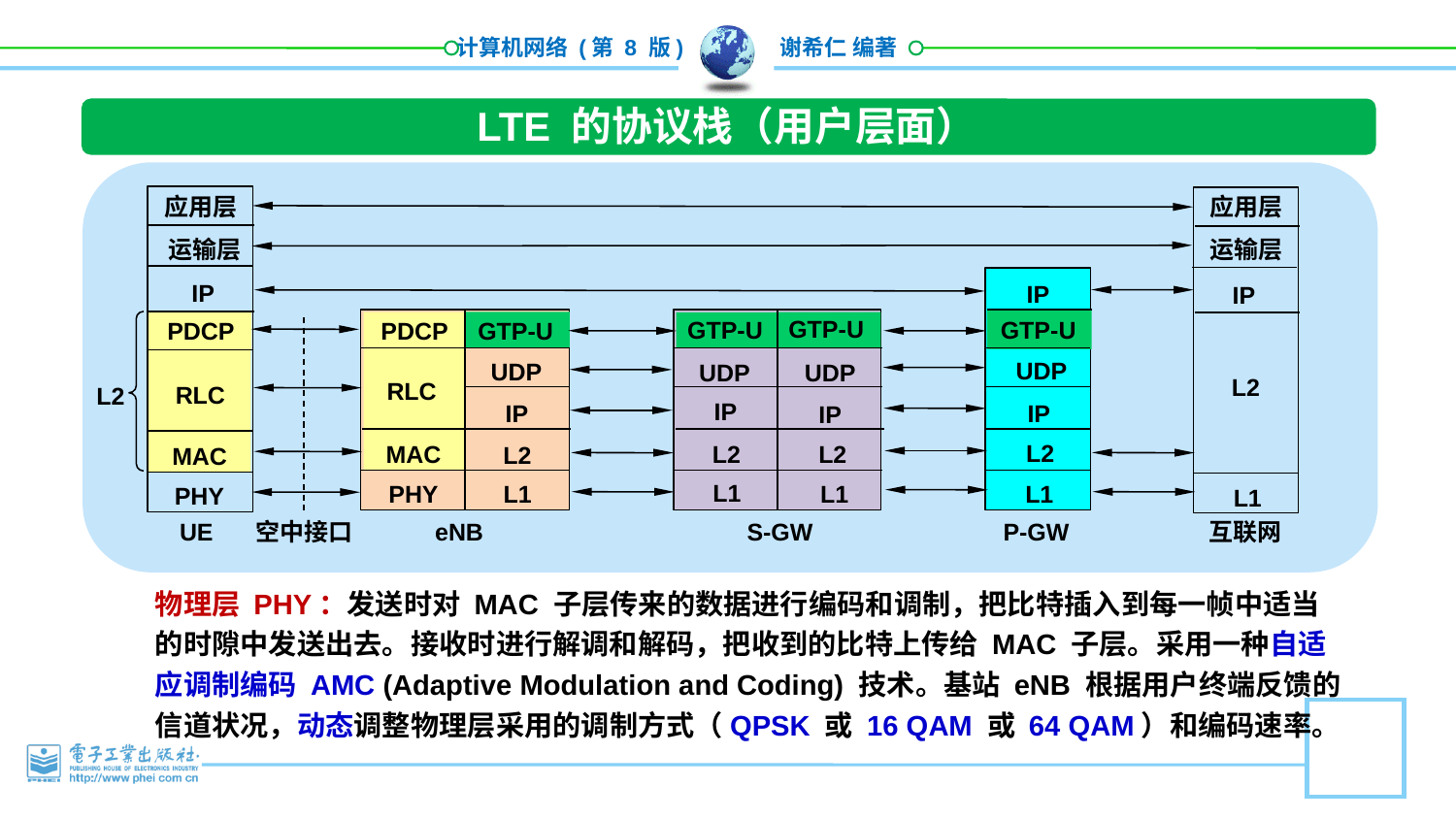

LTE 的协议栈（用户层面）

应用层
应用层

运输层
运输层

IP
IP
IP
GTP-U
GTP-U
GTP-U
GTP-U
PDCP
PDCP

UDP
UDP
UDP
UDP
L2
RLC
RLC
L2
IP
IP
IP
IP
L2
MAC
L2
L2
L2
MAC
L1
PHY
L1
L1
L1
PHY
L1
eNB
UE
S-GW
P-GW
互联网
空中接口
物理层 PHY：发送时对 MAC 子层传来的数据进行编码和调制，把比特插入到每一帧中适当的时隙中发送出去。接收时进行解调和解码，把收到的比特上传给 MAC 子层。采用一种自适应调制编码 AMC (Adaptive Modulation and Coding) 技术。基站 eNB 根据用户终端反馈的信道状况，动态调整物理层采用的调制方式（QPSK 或 16 QAM 或 64 QAM）和编码速率。